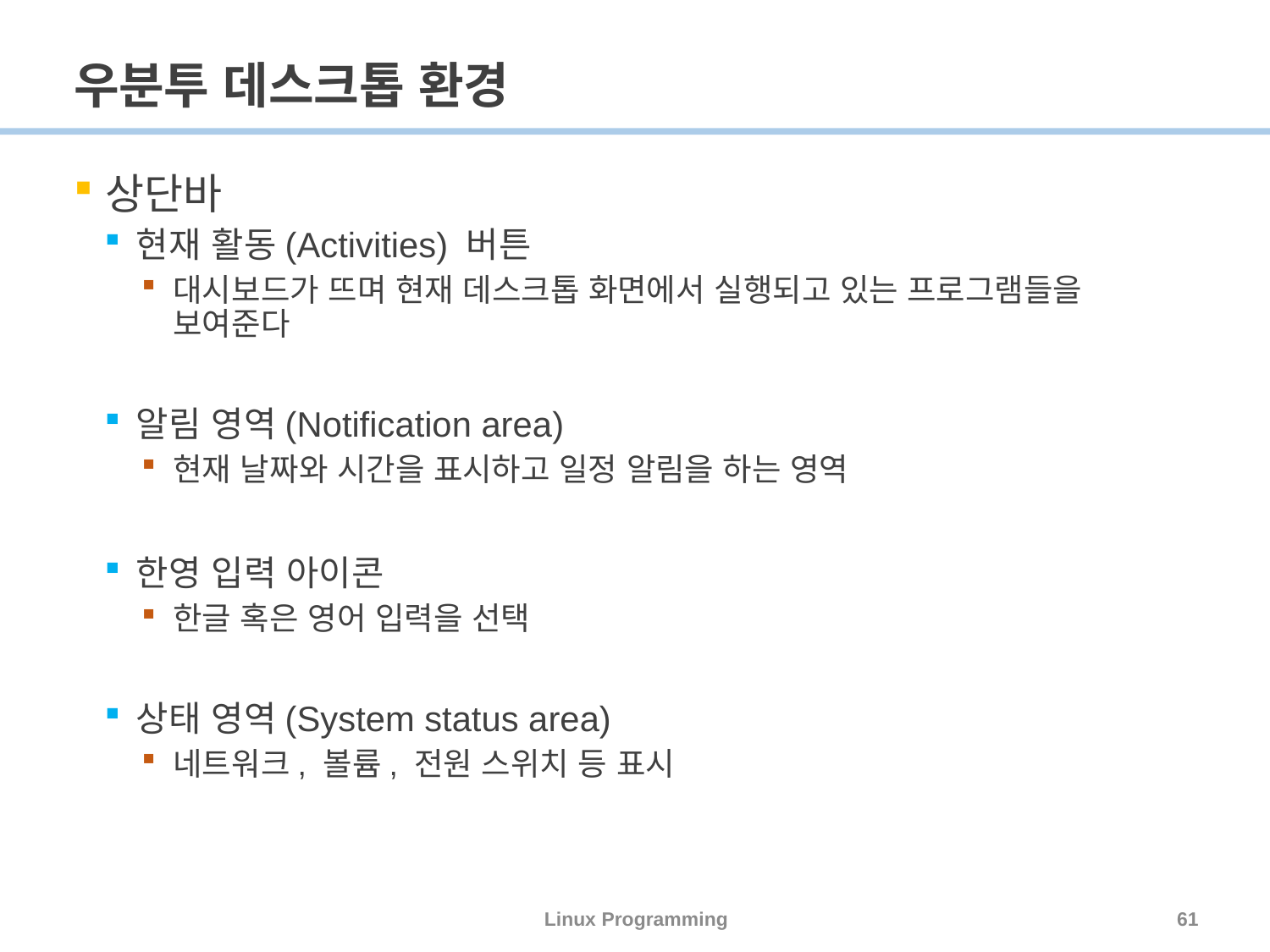

# 우분투 데스크톱 환경
상단바
현재 활동(Activities) 버튼
대시보드가 뜨며 현재 데스크톱 화면에서 실행되고 있는 프로그램들을 보여준다

알림 영역(Notification area)
현재 날짜와 시간을 표시하고 일정 알림을 하는 영역

한영 입력 아이콘
한글 혹은 영어 입력을 선택

상태 영역(System status area)
네트워크, 볼륨, 전원 스위치 등 표시
Linux Programming
61